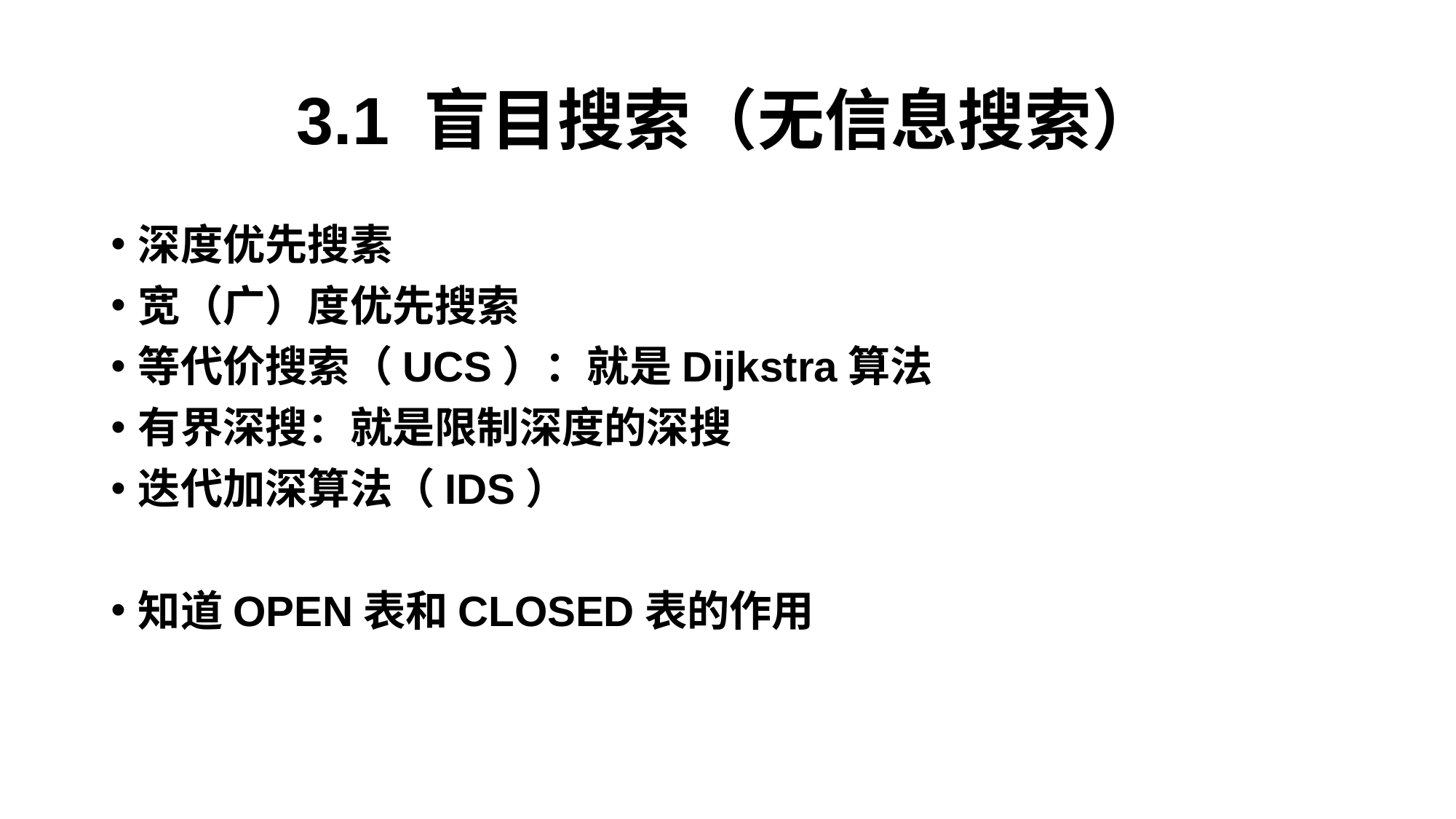

# 3.1 盲目搜索（无信息搜索）
深度优先搜素
宽（广）度优先搜索
等代价搜索（UCS）：就是Dijkstra算法
有界深搜：就是限制深度的深搜
迭代加深算法（IDS）

知道OPEN表和CLOSED表的作用